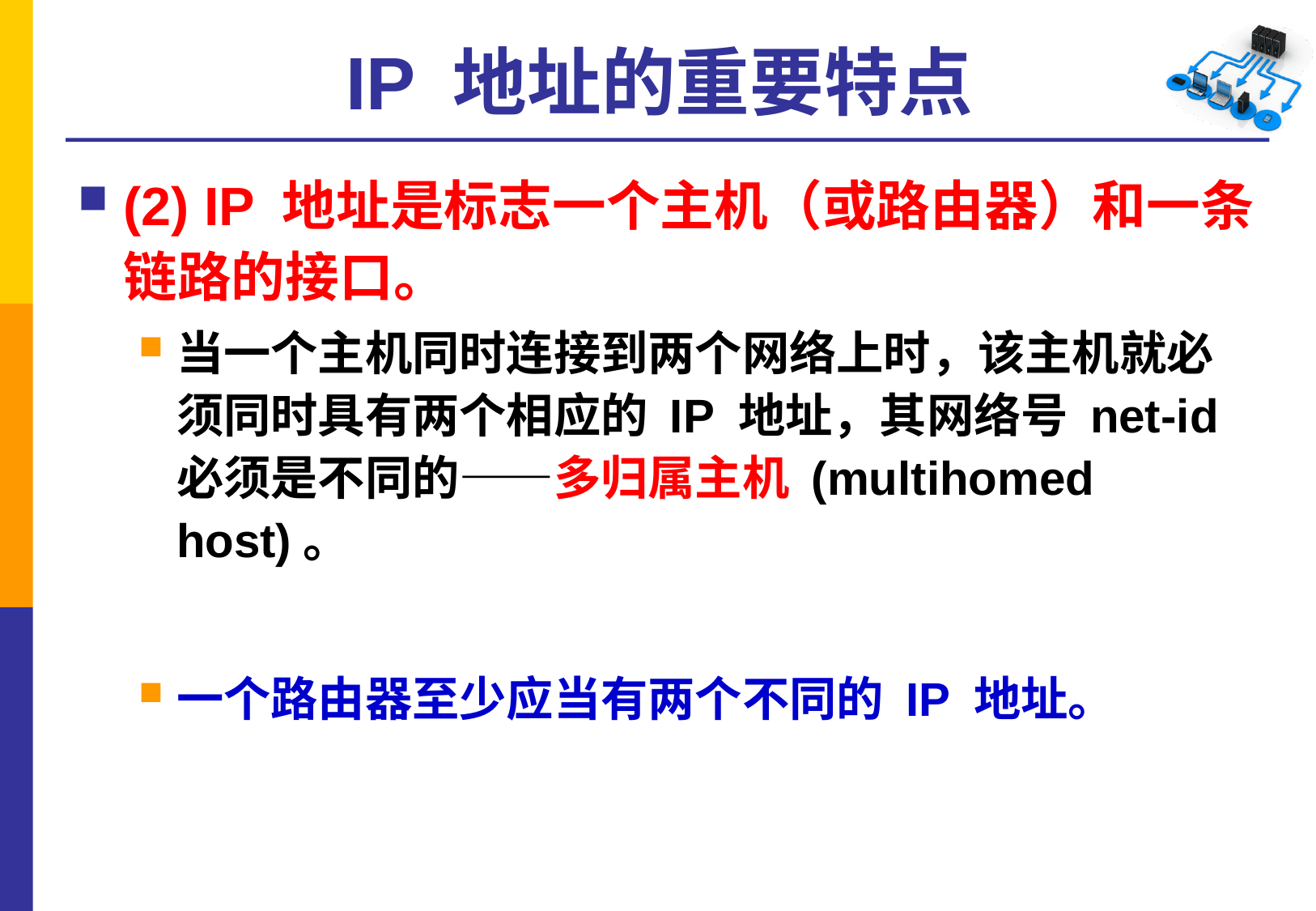

# IP 地址的重要特点
(2) IP 地址是标志一个主机（或路由器）和一条链路的接口。
当一个主机同时连接到两个网络上时，该主机就必须同时具有两个相应的 IP 地址，其网络号 net-id 必须是不同的——多归属主机 (multihomed host)。

一个路由器至少应当有两个不同的 IP 地址。